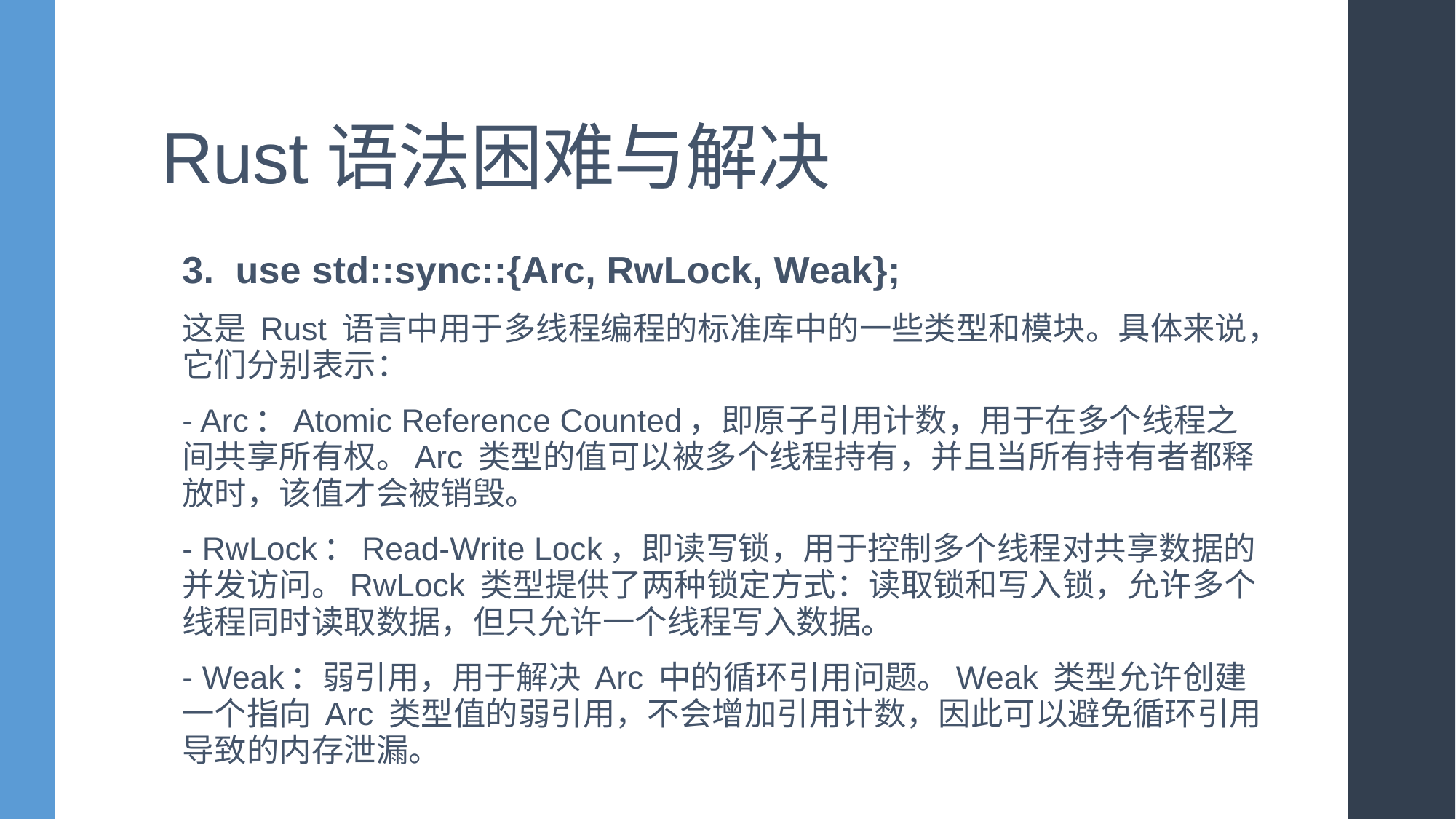

# Rust语法困难与解决
3.  use std::sync::{Arc, RwLock, Weak};
这是 Rust 语言中用于多线程编程的标准库中的一些类型和模块。具体来说，它们分别表示：
- Arc：Atomic Reference Counted，即原子引用计数，用于在多个线程之间共享所有权。Arc 类型的值可以被多个线程持有，并且当所有持有者都释放时，该值才会被销毁。
- RwLock：Read-Write Lock，即读写锁，用于控制多个线程对共享数据的并发访问。RwLock 类型提供了两种锁定方式：读取锁和写入锁，允许多个线程同时读取数据，但只允许一个线程写入数据。
- Weak：弱引用，用于解决 Arc 中的循环引用问题。Weak 类型允许创建一个指向 Arc 类型值的弱引用，不会增加引用计数，因此可以避免循环引用导致的内存泄漏。

11